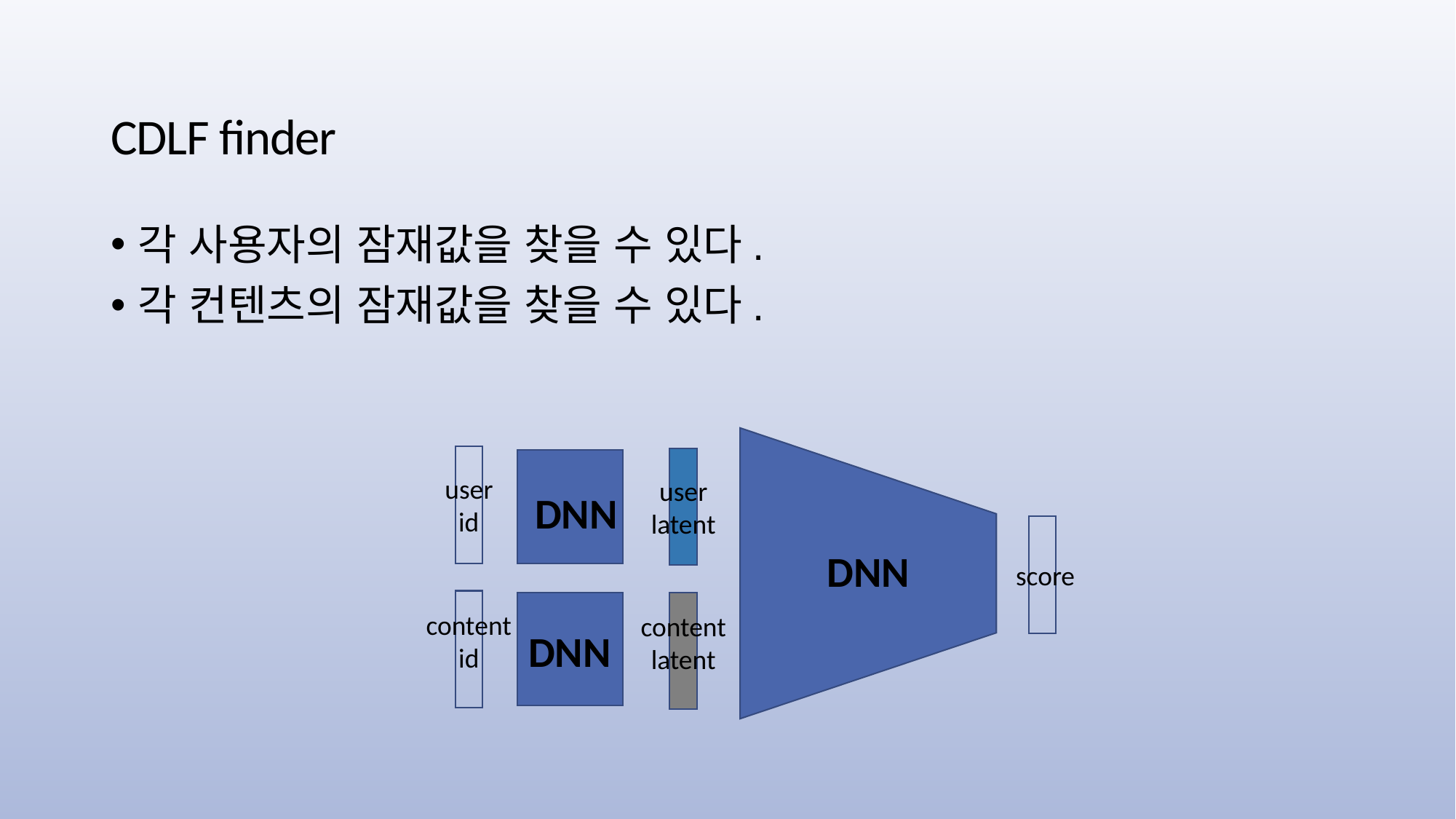

# CDLF finder
각 사용자의 잠재값을 찾을 수 있다.
각 컨텐츠의 잠재값을 찾을 수 있다.

user
id
user
latent
DNN

DNN
score

content
id
content
latent
DNN